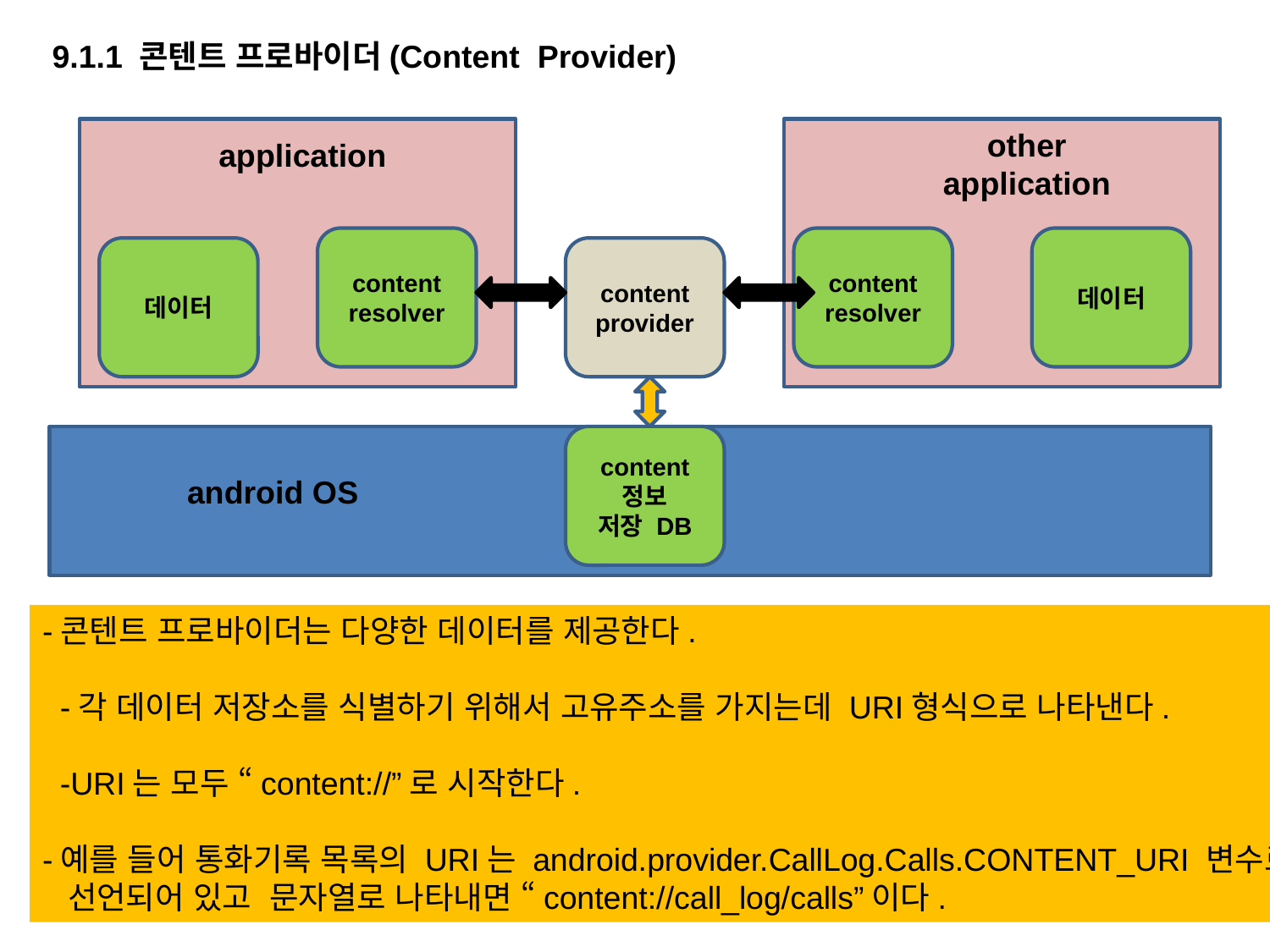

9.1.1 콘텐트 프로바이더(Content  Provider)

other
application
application
content
resolver
content
resolver
데이터
데이터
content
provider

content
정보
저장 DB
android OS
-콘텐트 프로바이더는 다양한 데이터를 제공한다.

  -각 데이터 저장소를 식별하기 위해서 고유주소를 가지는데 URI형식으로 나타낸다.

  -URI는 모두 “content://”로 시작한다.

-예를 들어 통화기록 목록의 URI는 android.provider.CallLog.Calls.CONTENT_URI 변수로
  선언되어 있고  문자열로 나타내면 “content://call_log/calls”이다.